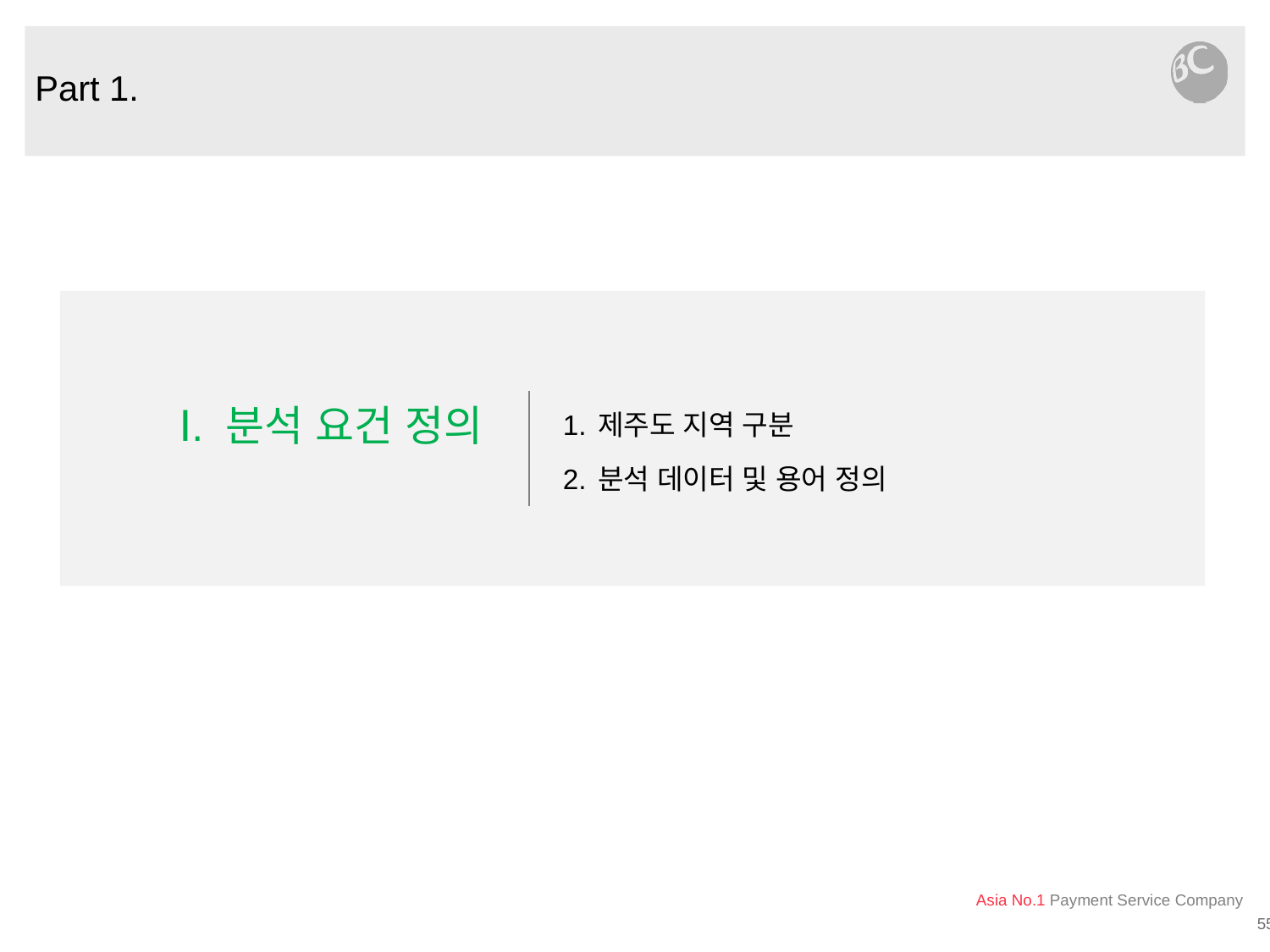

Part 1.

제주도 지역 구분
분석 데이터 및 용어 정의
Ⅰ. 분석 요건 정의